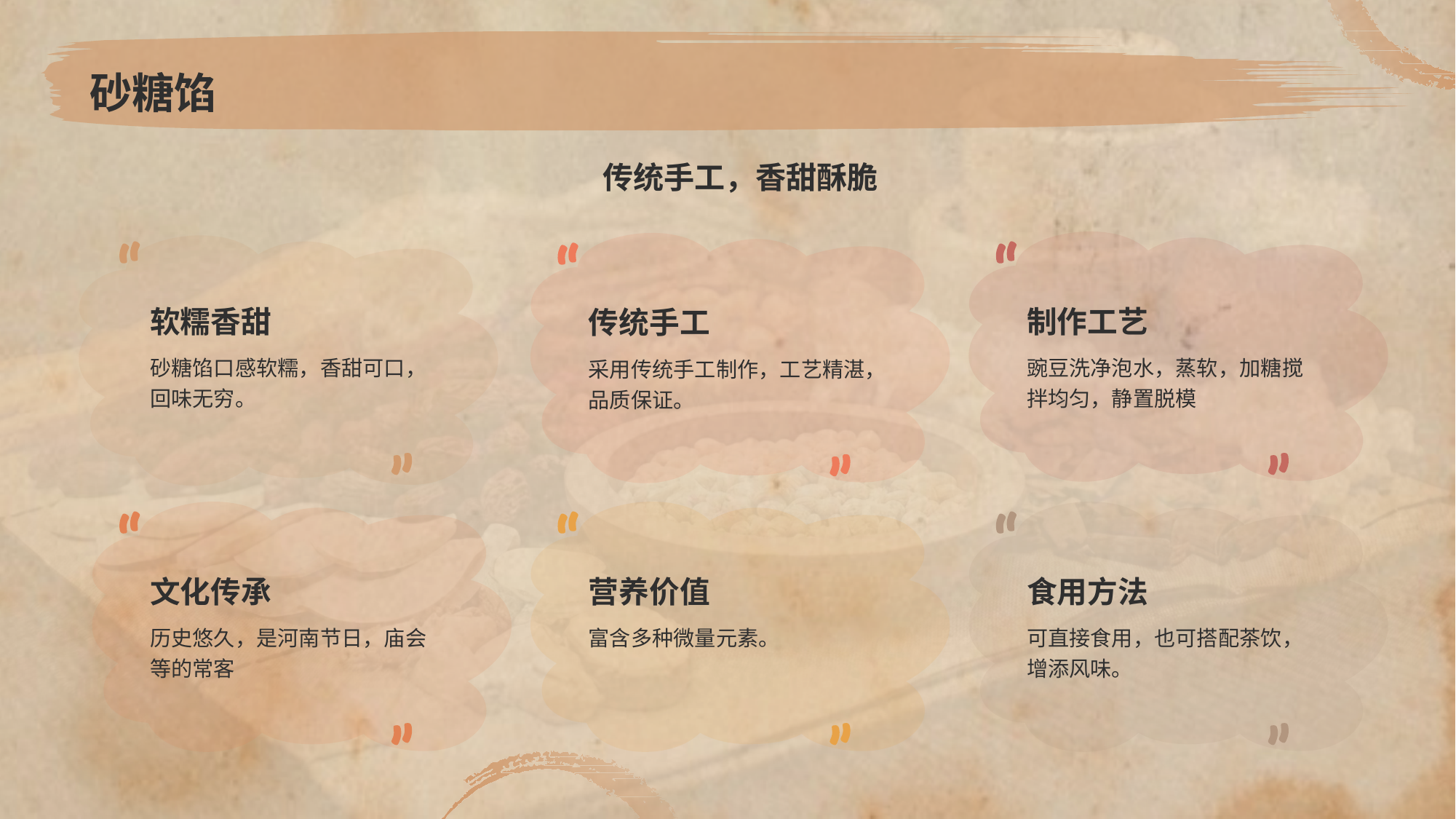

# 砂糖馅
传统手工，香甜酥脆

制作工艺
豌豆洗净泡水，蒸软，加糖搅拌均匀，静置脱模

传统手工
采用传统手工制作，工艺精湛，品质保证。

软糯香甜
砂糖馅口感软糯，香甜可口，回味无穷。

文化传承
历史悠久，是河南节日，庙会等的常客

营养价值
富含多种微量元素。

食用方法
可直接食用，也可搭配茶饮，增添风味。